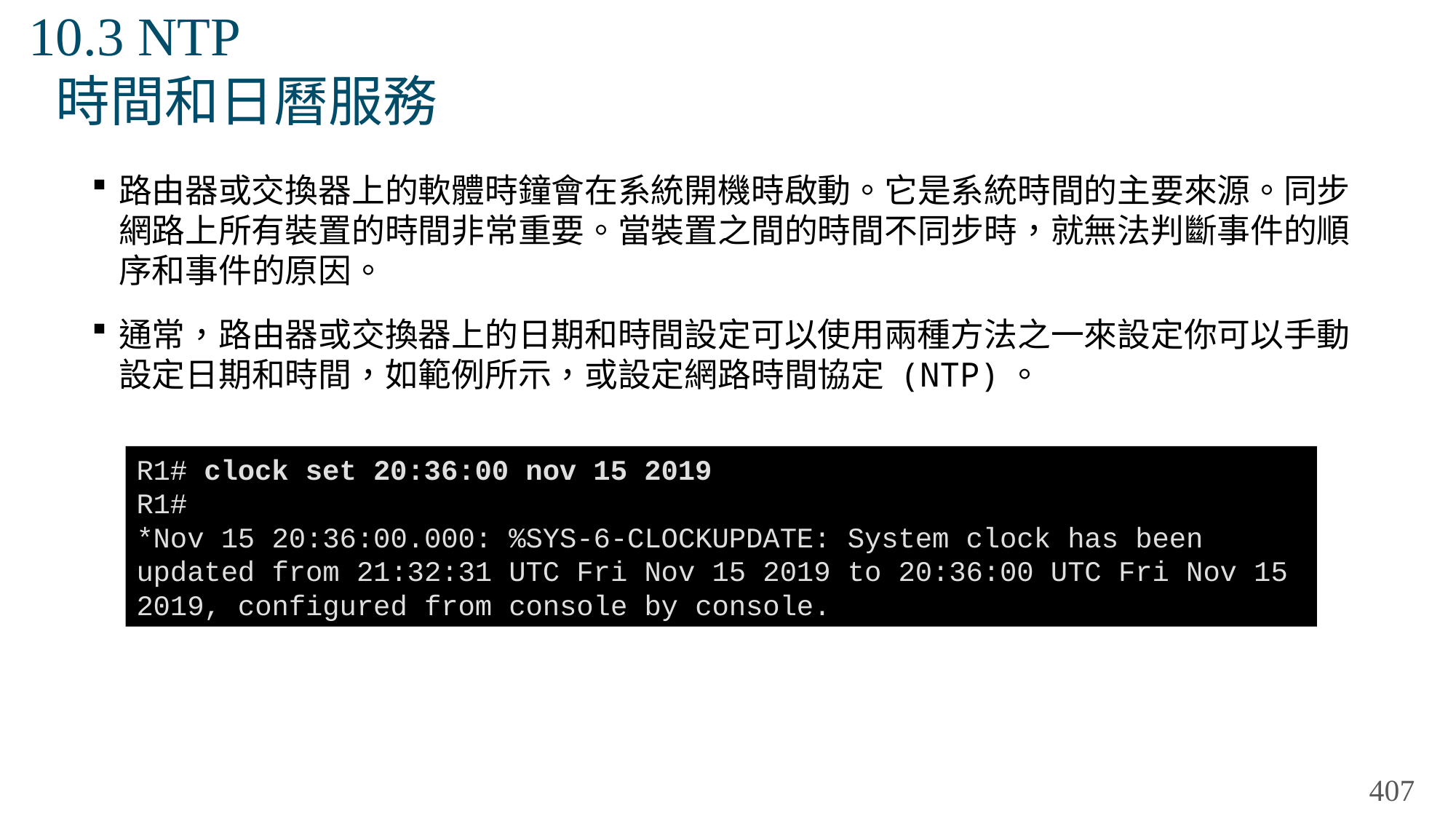

# 10.3 NTP 時間和日曆服務
路由器或交換器上的軟體時鐘會在系統開機時啟動。它是系統時間的主要來源。同步網路上所有裝置的時間非常重要。當裝置之間的時間不同步時，就無法判斷事件的順序和事件的原因。
通常，路由器或交換器上的日期和時間設定可以使用兩種方法之一來設定你可以手動設定日期和時間，如範例所示，或設定網路時間協定 (NTP)。
R1# clock set 20:36:00 nov 15 2019
R1#
*Nov 15 20:36:00.000: %SYS-6-CLOCKUPDATE: System clock has been
updated from 21:32:31 UTC Fri Nov 15 2019 to 20:36:00 UTC Fri Nov 15
2019, configured from console by console.
407